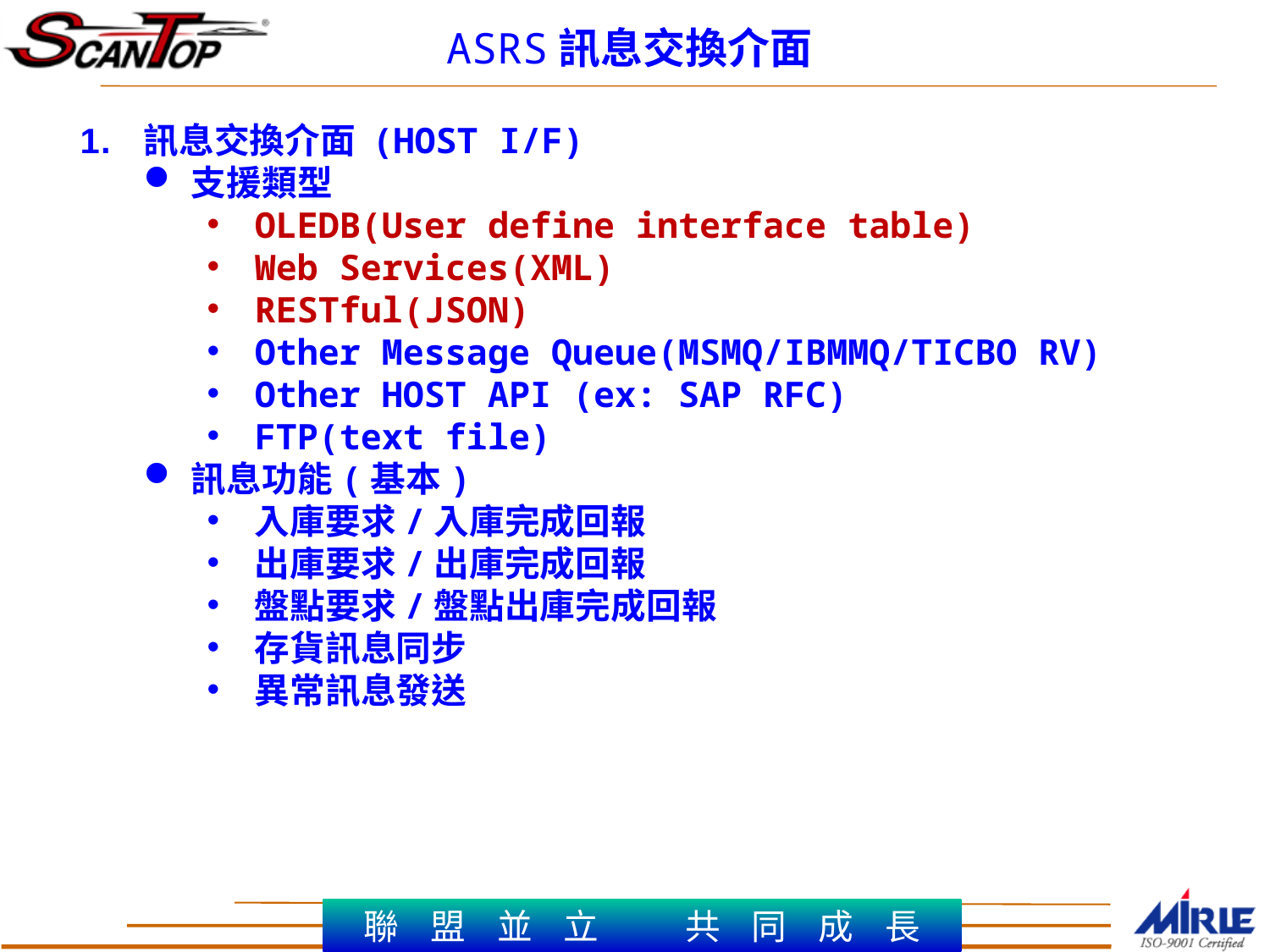

ASRS訊息交換介面
訊息交換介面 (HOST I/F)
支援類型
OLEDB(User define interface table)
Web Services(XML)
RESTful(JSON)
Other Message Queue(MSMQ/IBMMQ/TICBO RV)
Other HOST API (ex: SAP RFC)
FTP(text file)
訊息功能(基本)
入庫要求/入庫完成回報
出庫要求/出庫完成回報
盤點要求/盤點出庫完成回報
存貨訊息同步
異常訊息發送